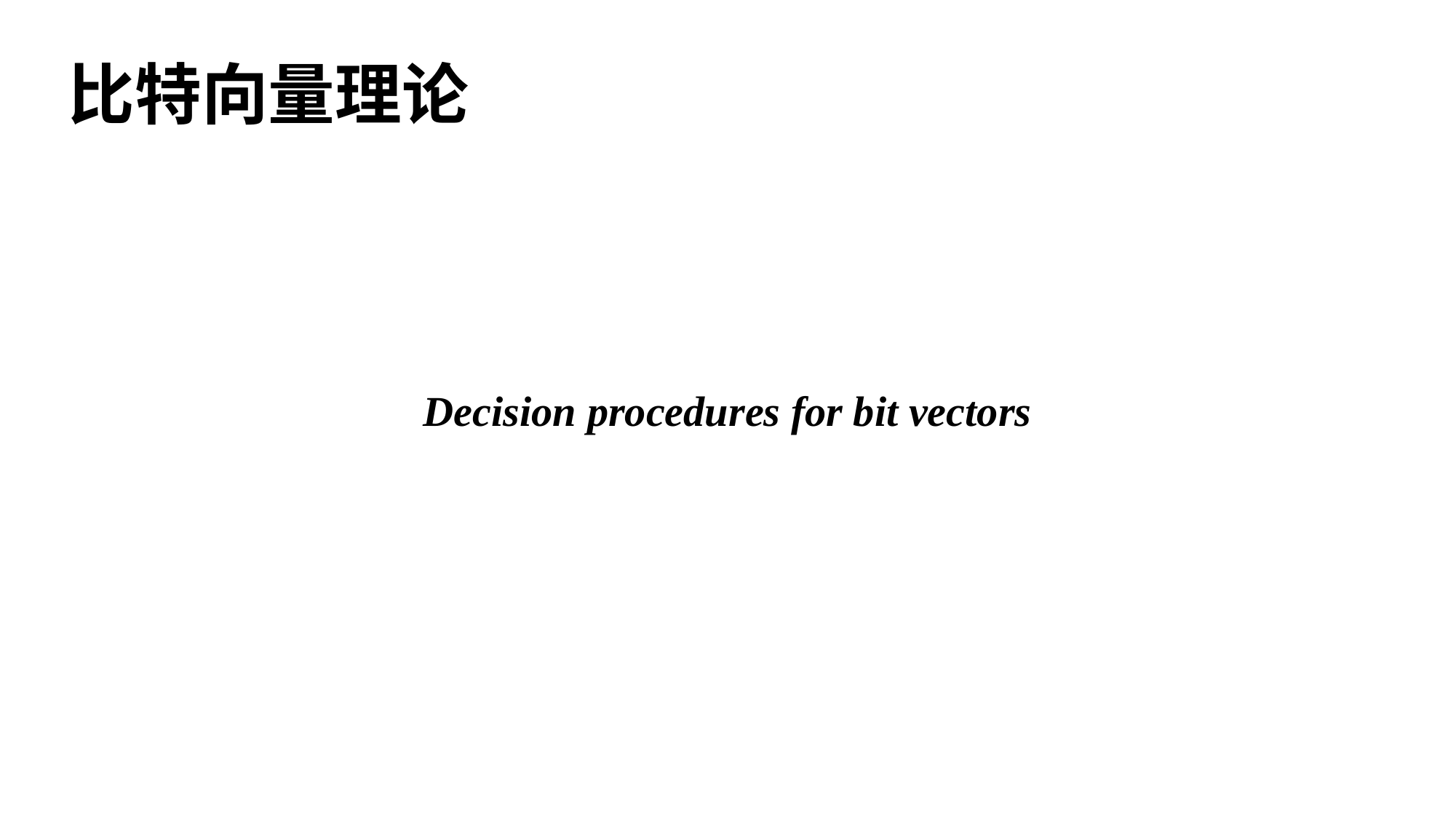

# 比特向量理论
Decision procedures for bit vectors